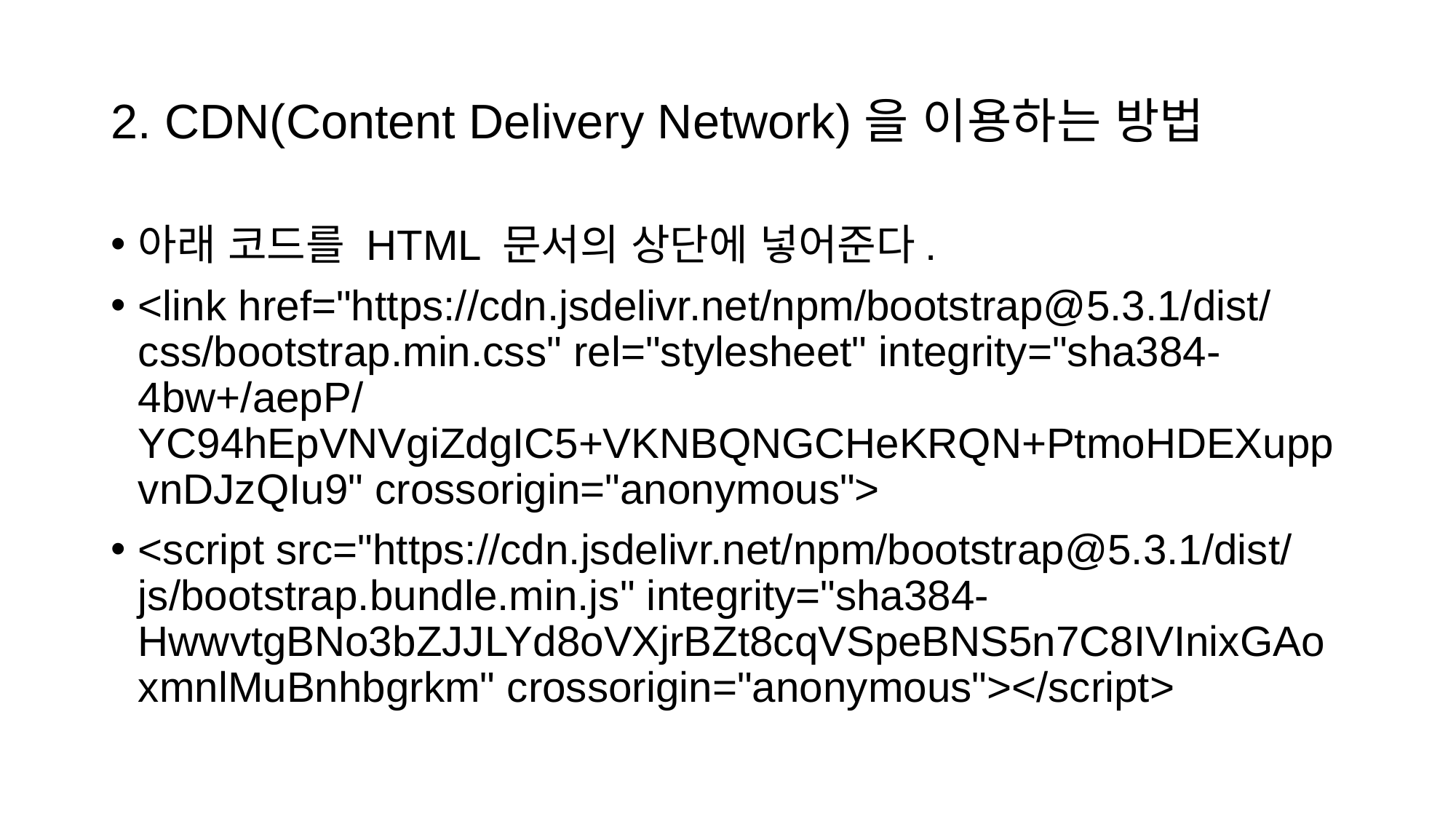

# 2. CDN(Content Delivery Network)을 이용하는 방법
아래 코드를 HTML 문서의 상단에 넣어준다.
<link href="https://cdn.jsdelivr.net/npm/bootstrap@5.3.1/dist/css/bootstrap.min.css" rel="stylesheet" integrity="sha384-4bw+/aepP/YC94hEpVNVgiZdgIC5+VKNBQNGCHeKRQN+PtmoHDEXuppvnDJzQIu9" crossorigin="anonymous">
<script src="https://cdn.jsdelivr.net/npm/bootstrap@5.3.1/dist/js/bootstrap.bundle.min.js" integrity="sha384-HwwvtgBNo3bZJJLYd8oVXjrBZt8cqVSpeBNS5n7C8IVInixGAoxmnlMuBnhbgrkm" crossorigin="anonymous"></script>